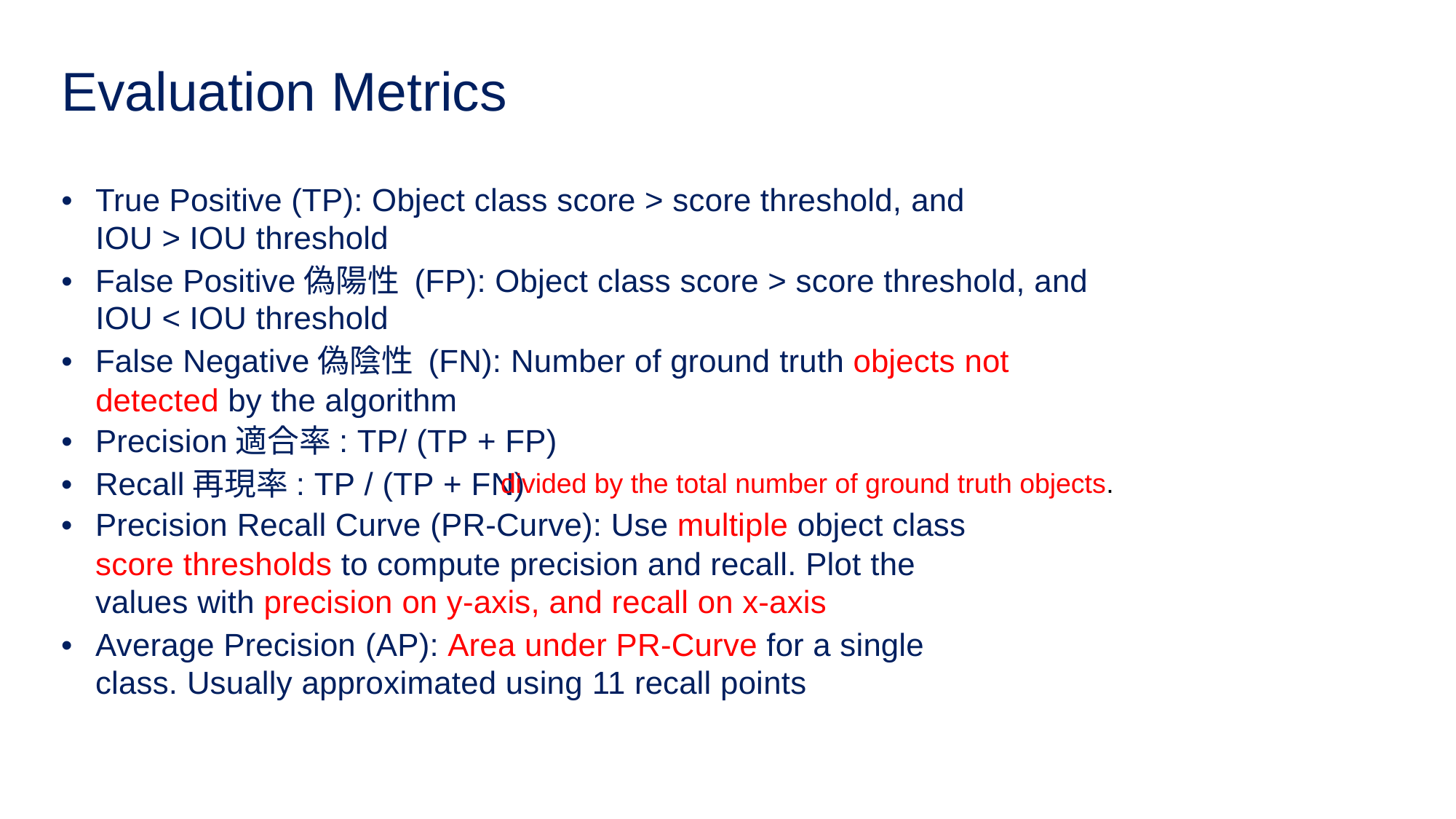

Evaluation Metrics
• True Positive (TP): Object class score > score threshold, and
IOU > IOU threshold
• False Positive偽陽性 (FP): Object class score > score threshold, and
IOU < IOU threshold
• False Negative偽陰性 (FN): Number of ground truth objects not
detected by the algorithm
• Precision適合率: TP/ (TP + FP)
divided by the total number of ground truth objects.
• Recall再現率: TP / (TP + FN)
• Precision Recall Curve (PR-Curve): Use multiple object class
score thresholds to compute precision and recall. Plot the
values with precision on y-axis, and recall on x-axis
• Average Precision (AP): Area under PR-Curve for a single
class. Usually approximated using 11 recall points